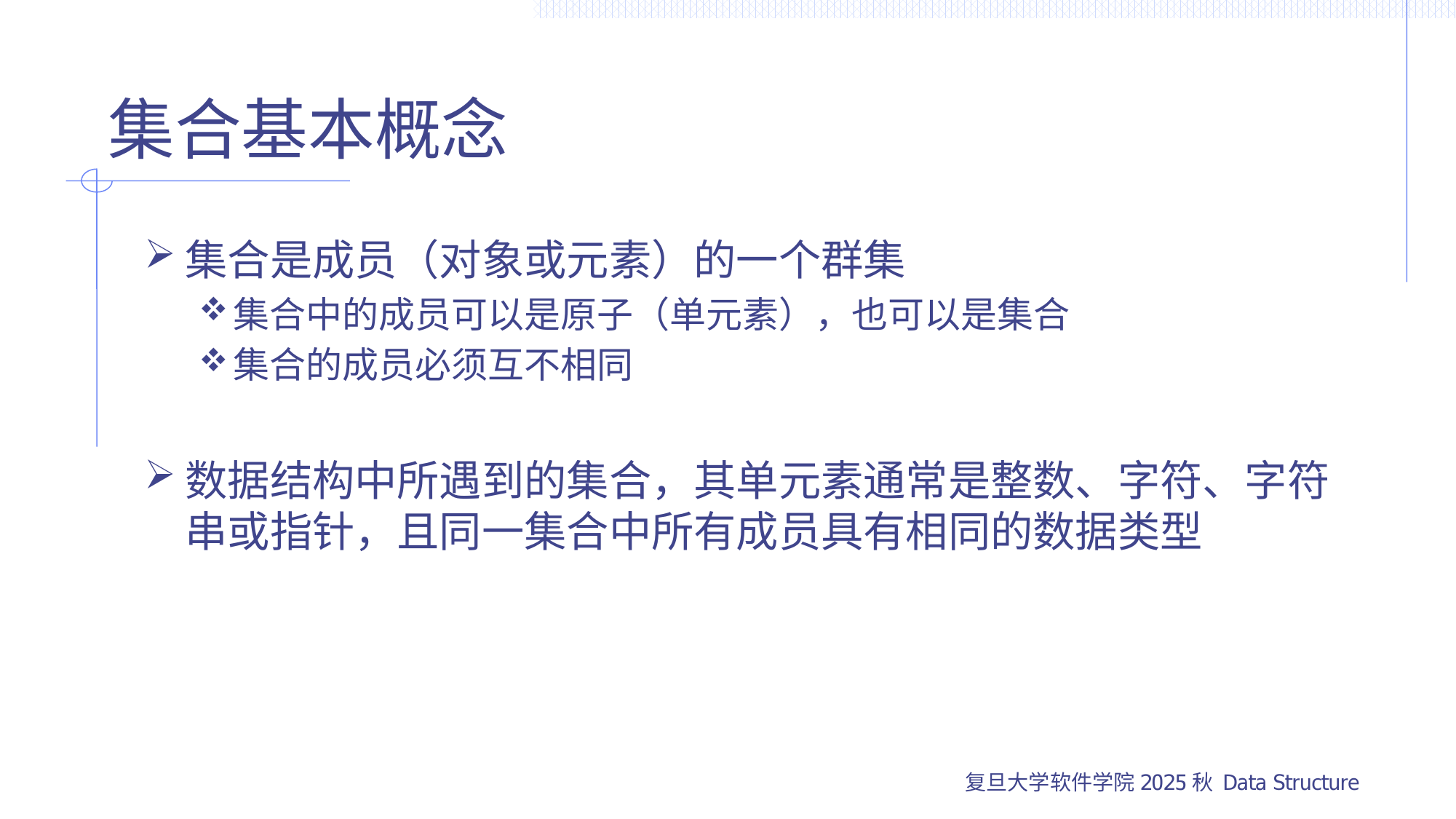

# 集合基本概念
集合是成员（对象或元素）的一个群集
集合中的成员可以是原子（单元素），也可以是集合
集合的成员必须互不相同

数据结构中所遇到的集合，其单元素通常是整数、字符、字符串或指针，且同一集合中所有成员具有相同的数据类型